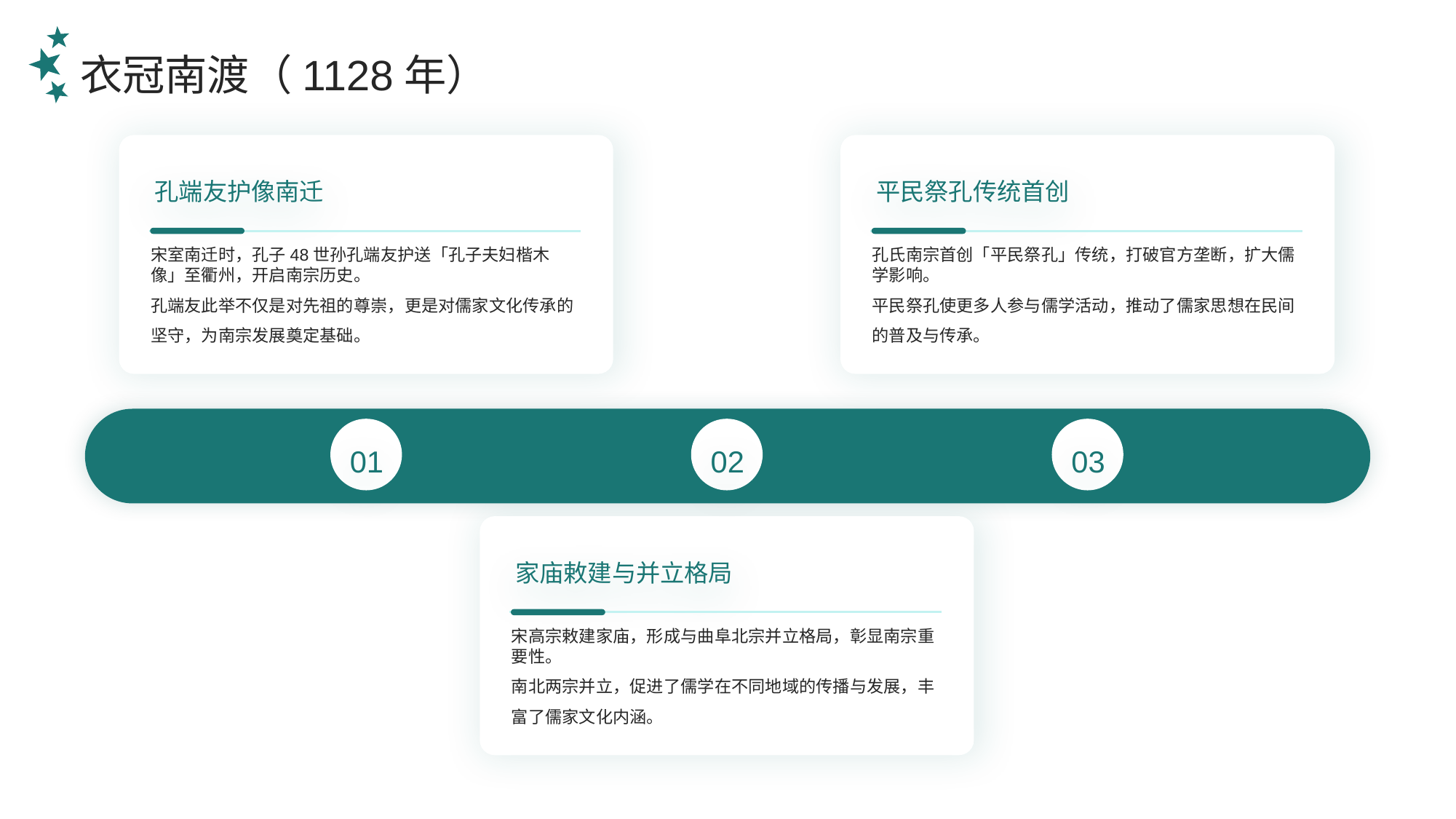

衣冠南渡（1128年）

孔端友护像南迁
平民祭孔传统首创

宋室南迁时，孔子48世孙孔端友护送「孔子夫妇楷木像」至衢州，开启南宗历史。
孔端友此举不仅是对先祖的尊崇，更是对儒家文化传承的坚守，为南宗发展奠定基础。
孔氏南宗首创「平民祭孔」传统，打破官方垄断，扩大儒学影响。
平民祭孔使更多人参与儒学活动，推动了儒家思想在民间的普及与传承。

01
02
03

家庙敕建与并立格局

宋高宗敕建家庙，形成与曲阜北宗并立格局，彰显南宗重要性。
南北两宗并立，促进了儒学在不同地域的传播与发展，丰富了儒家文化内涵。